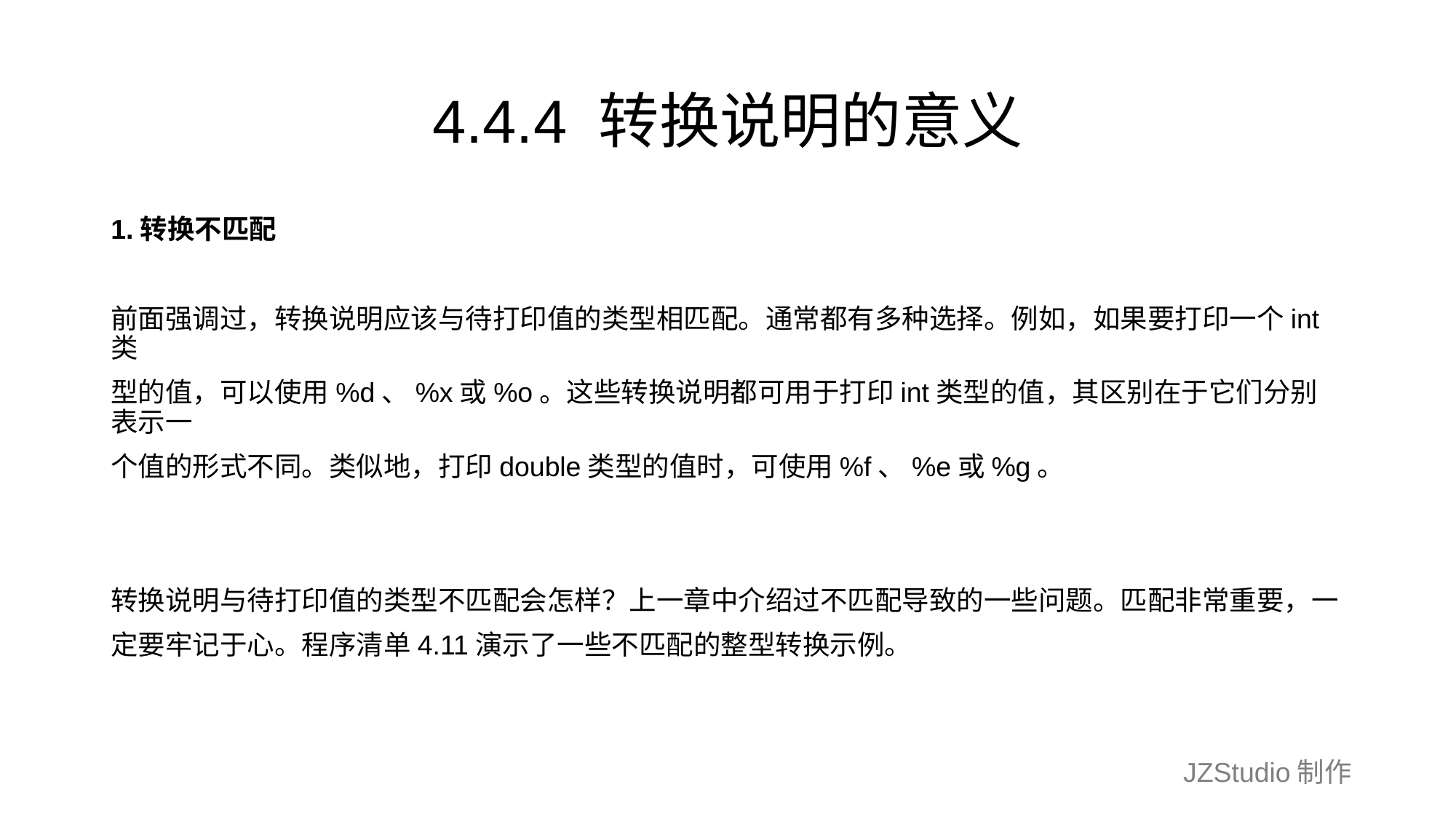

# 4.4.4 转换说明的意义
1.转换不匹配

前面强调过，转换说明应该与待打印值的类型相匹配。通常都有多种选择。例如，如果要打印一个int类
型的值，可以使用%d、%x或%o。这些转换说明都可用于打印int类型的值，其区别在于它们分别表示一
个值的形式不同。类似地，打印double类型的值时，可使用%f、%e或%g。

转换说明与待打印值的类型不匹配会怎样？上一章中介绍过不匹配导致的一些问题。匹配非常重要，一
定要牢记于心。程序清单4.11演示了一些不匹配的整型转换示例。